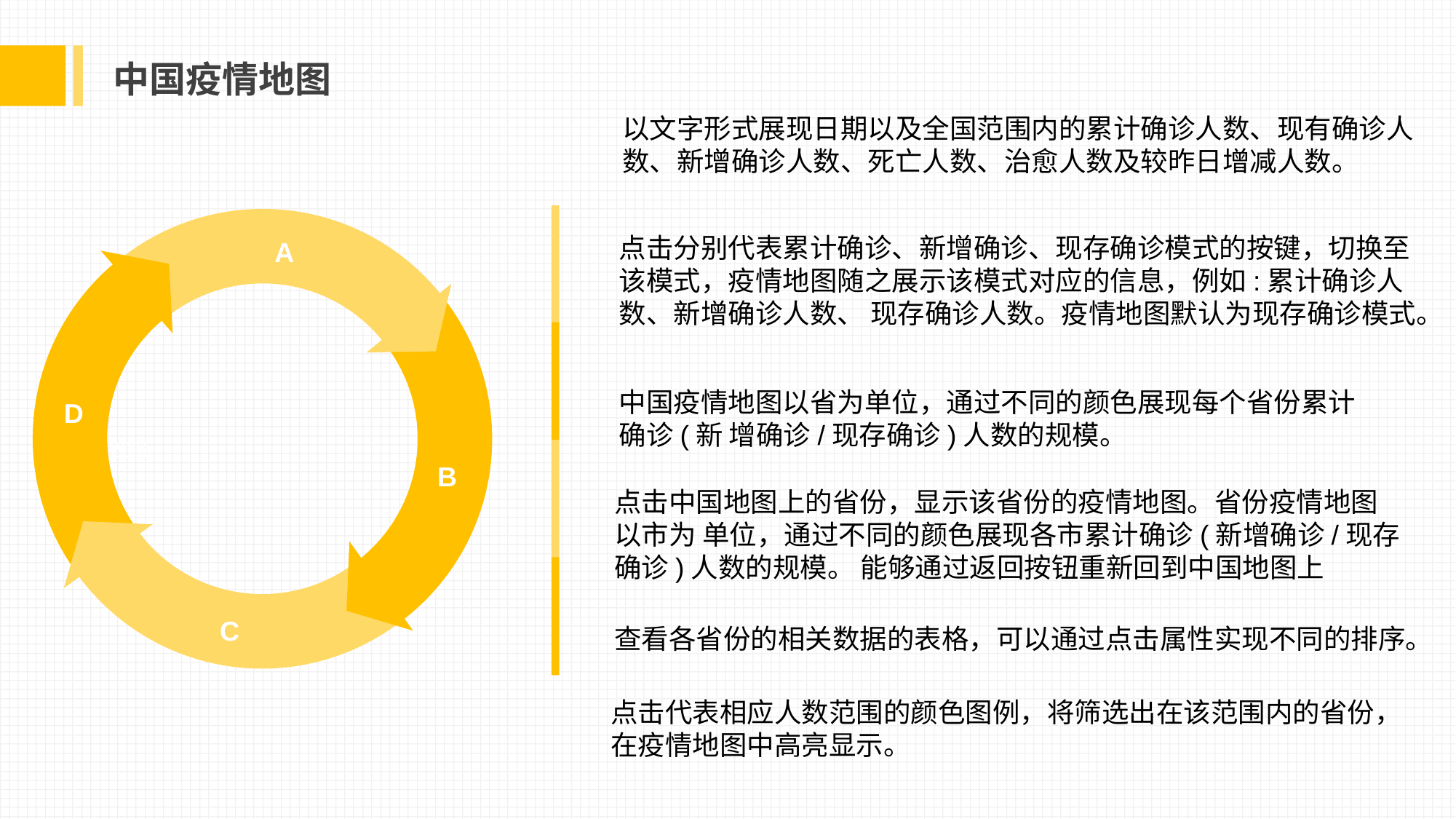

中国疫情地图
以文字形式展现日期以及全国范围内的累计确诊人数、现有确诊人数、新增确诊人数、死亡人数、治愈人数及较昨日增减人数。

A

D
20%
B

C

点击分别代表累计确诊、新增确诊、现存确诊模式的按键，切换至该模式，疫情地图随之展示该模式对应的信息，例如:累计确诊人数、新增确诊人数、 现存确诊人数。疫情地图默认为现存确诊模式。

中国疫情地图以省为单位，通过不同的颜色展现每个省份累计确诊(新 增确诊/现存确诊)人数的规模。

点击中国地图上的省份，显示该省份的疫情地图。省份疫情地图以市为 单位，通过不同的颜色展现各市累计确诊(新增确诊/现存确诊)人数的规模。 能够通过返回按钮重新回到中国地图上
查看各省份的相关数据的表格，可以通过点击属性实现不同的排序。

点击代表相应人数范围的颜色图例，将筛选出在该范围内的省份，在疫情地图中高亮显示。